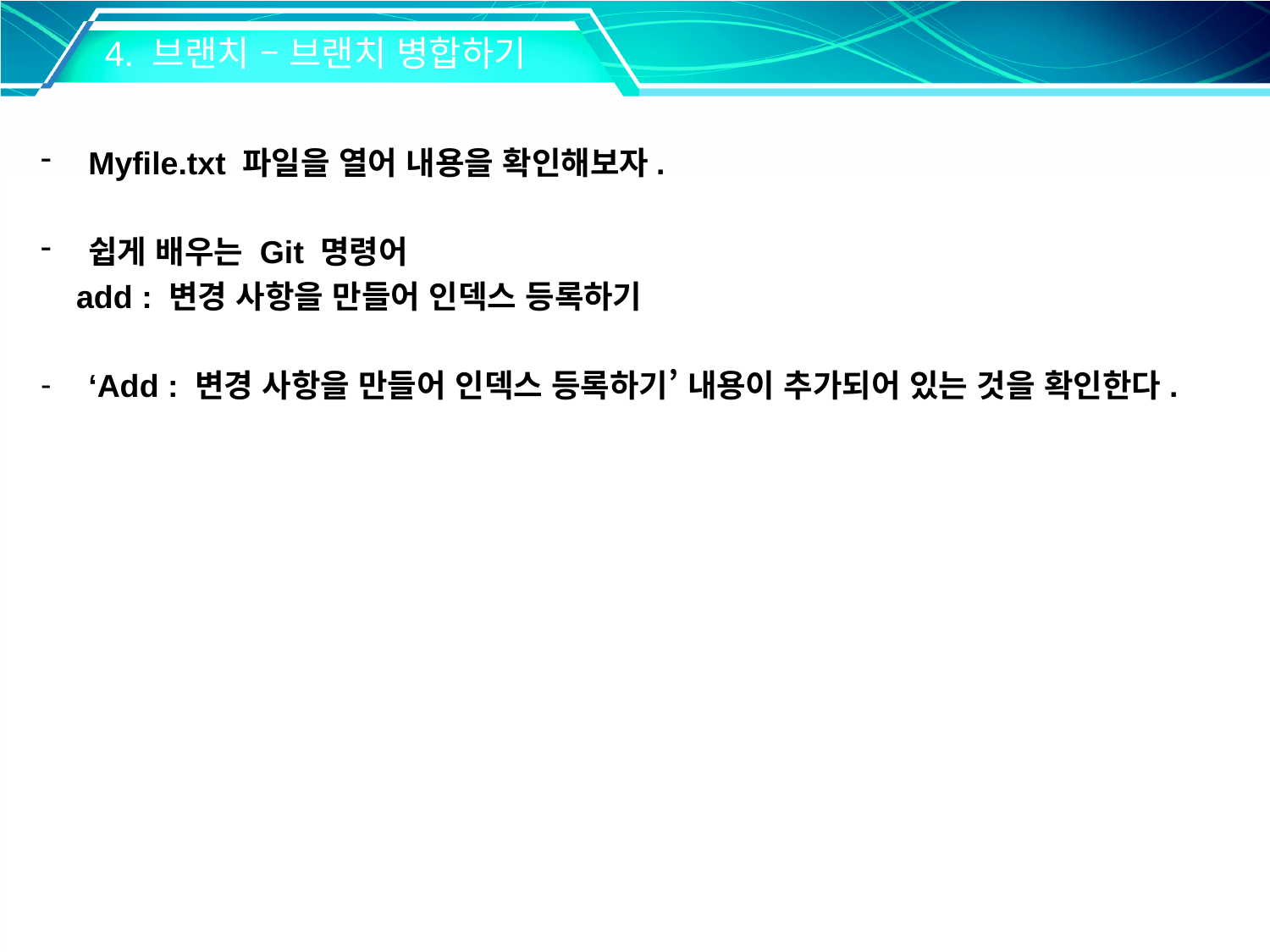

4. 브랜치 – 브랜치 병합하기
Myfile.txt 파일을 열어 내용을 확인해보자.

쉽게 배우는 Git 명령어
    add : 변경 사항을 만들어 인덱스 등록하기

‘Add : 변경 사항을 만들어 인덱스 등록하기’ 내용이 추가되어 있는 것을 확인한다.